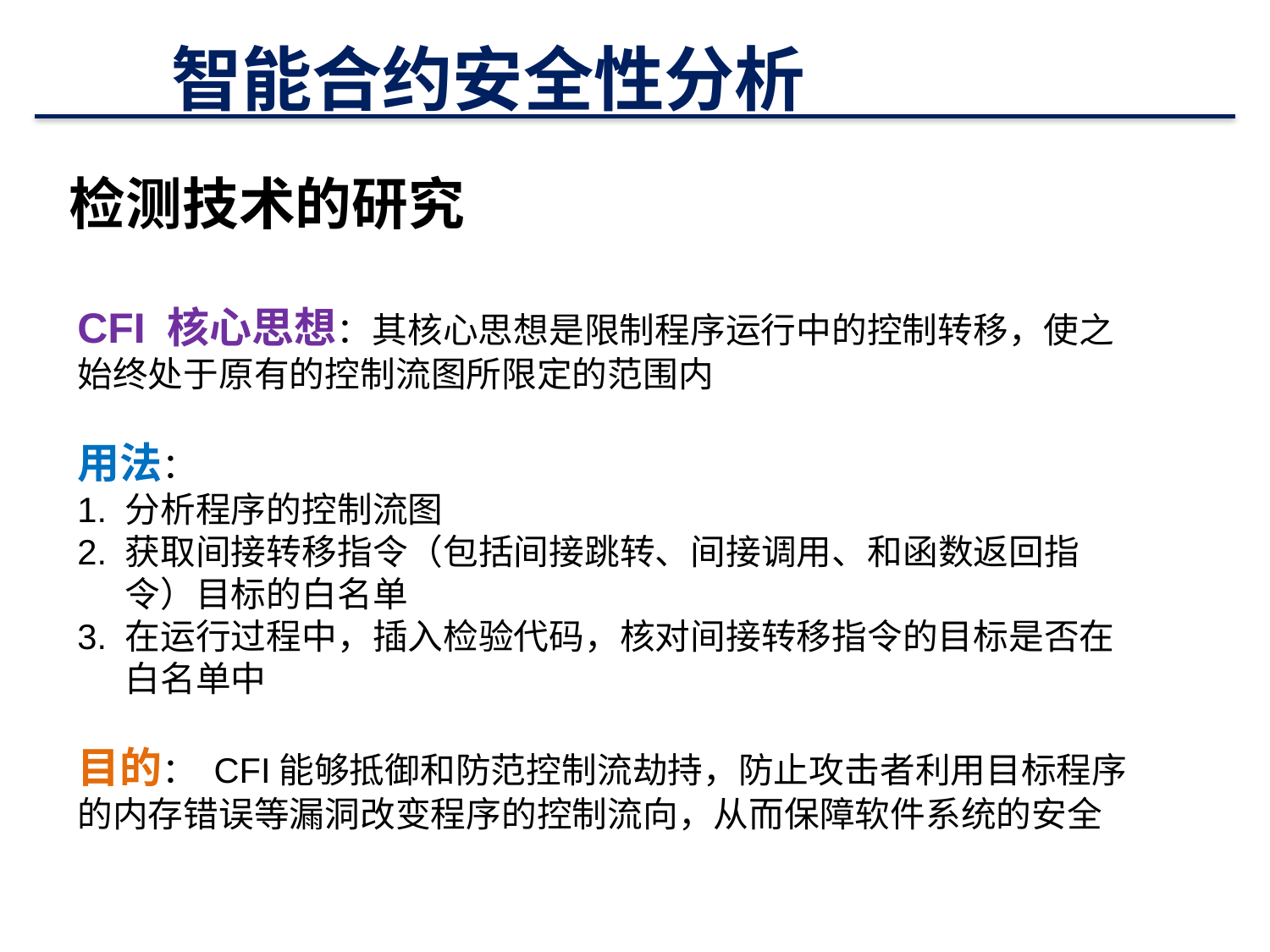

# 智能合约安全性分析
检测技术的研究

CFI 核心思想：其核心思想是限制程序运行中的控制转移，使之始终处于原有的控制流图所限定的范围内

用法：
1. 分析程序的控制流图
获取间接转移指令（包括间接跳转、间接调用、和函数返回指令）目标的白名单
在运行过程中，插入检验代码，核对间接转移指令的目标是否在白名单中

目的： CFI能够抵御和防范控制流劫持，防止攻击者利用目标程序的内存错误等漏洞改变程序的控制流向，从而保障软件系统的安全